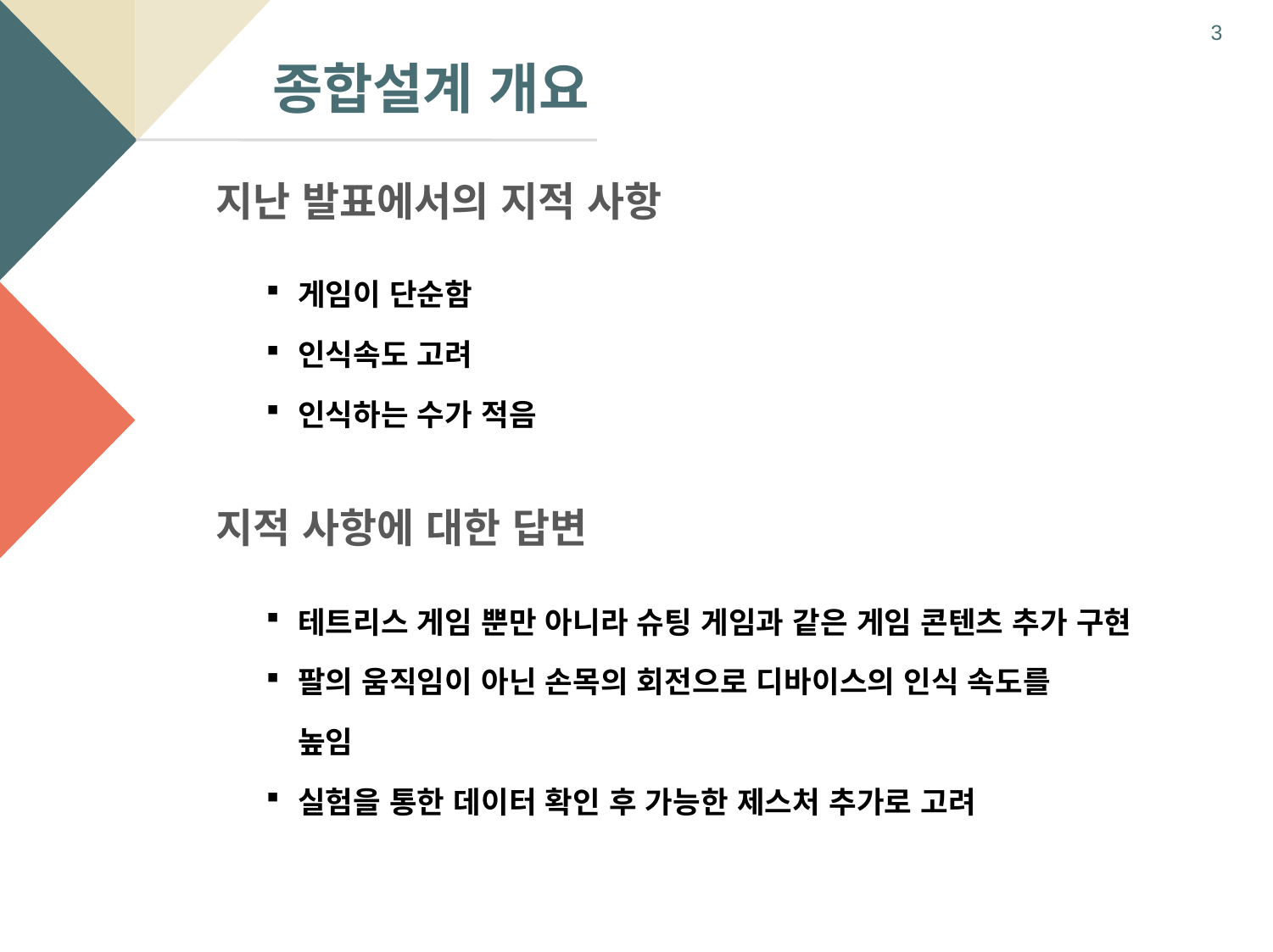

3
종합설계 개요
지난 발표에서의 지적 사항
게임이 단순함
인식속도 고려
인식하는 수가 적음
지적 사항에 대한 답변
테트리스 게임 뿐만 아니라 슈팅 게임과 같은 게임 콘텐츠 추가 구현
팔의 움직임이 아닌 손목의 회전으로 디바이스의 인식 속도를
	높임
실험을 통한 데이터 확인 후 가능한 제스처 추가로 고려